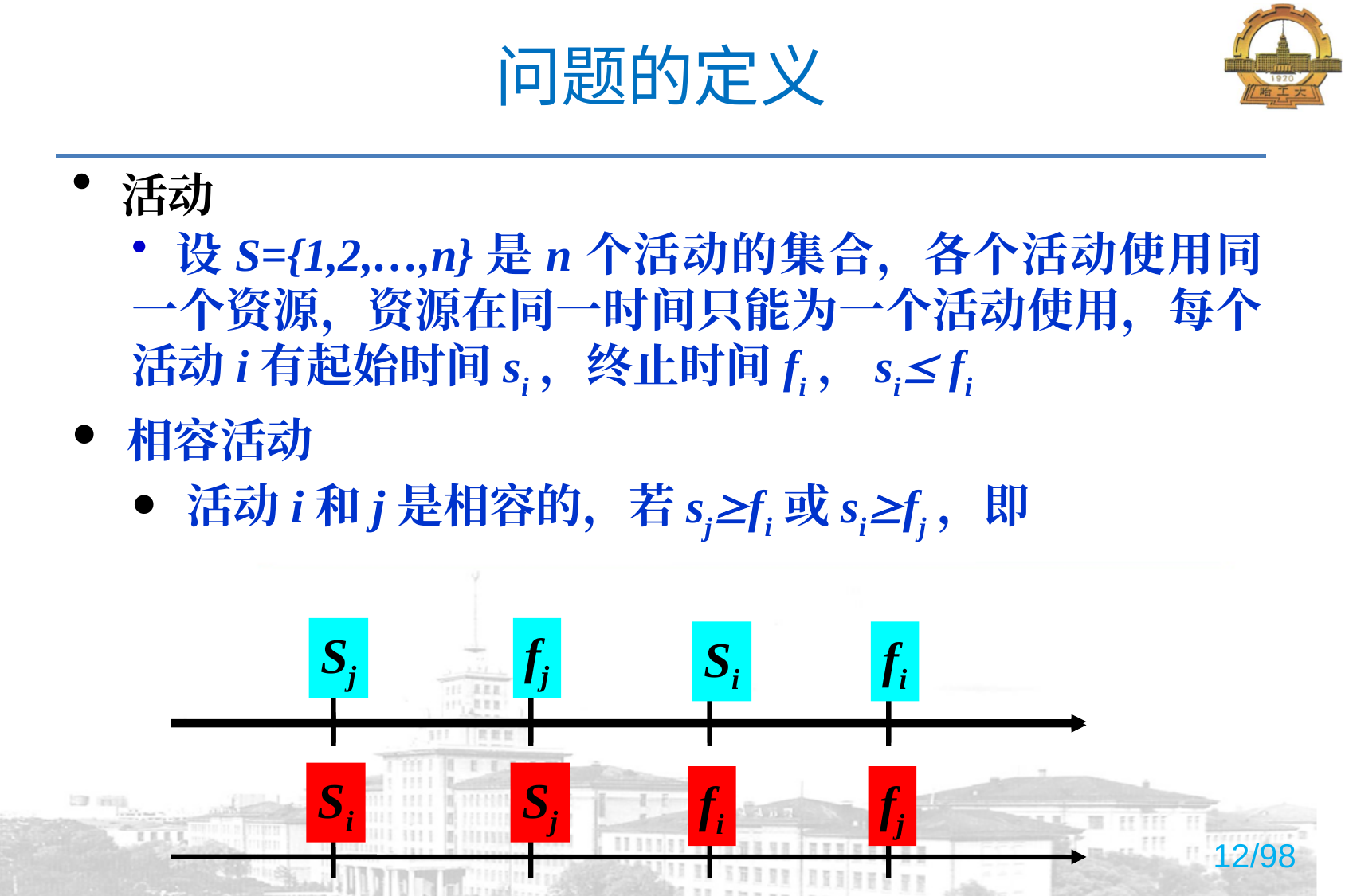

# 问题的定义
 活动
 设S={1,2,…,n}是n个活动的集合，各个活动使用同一个资源，资源在同一时间只能为一个活动使用，每个活动i有起始时间si，终止时间fi，si≤ fi
 相容活动
 活动i和j是相容的，若sj≥fi或si≥fj，即
Si
fi
Sj
fj

Sj
fj
Si
fi

Si
Sj
fi
fj